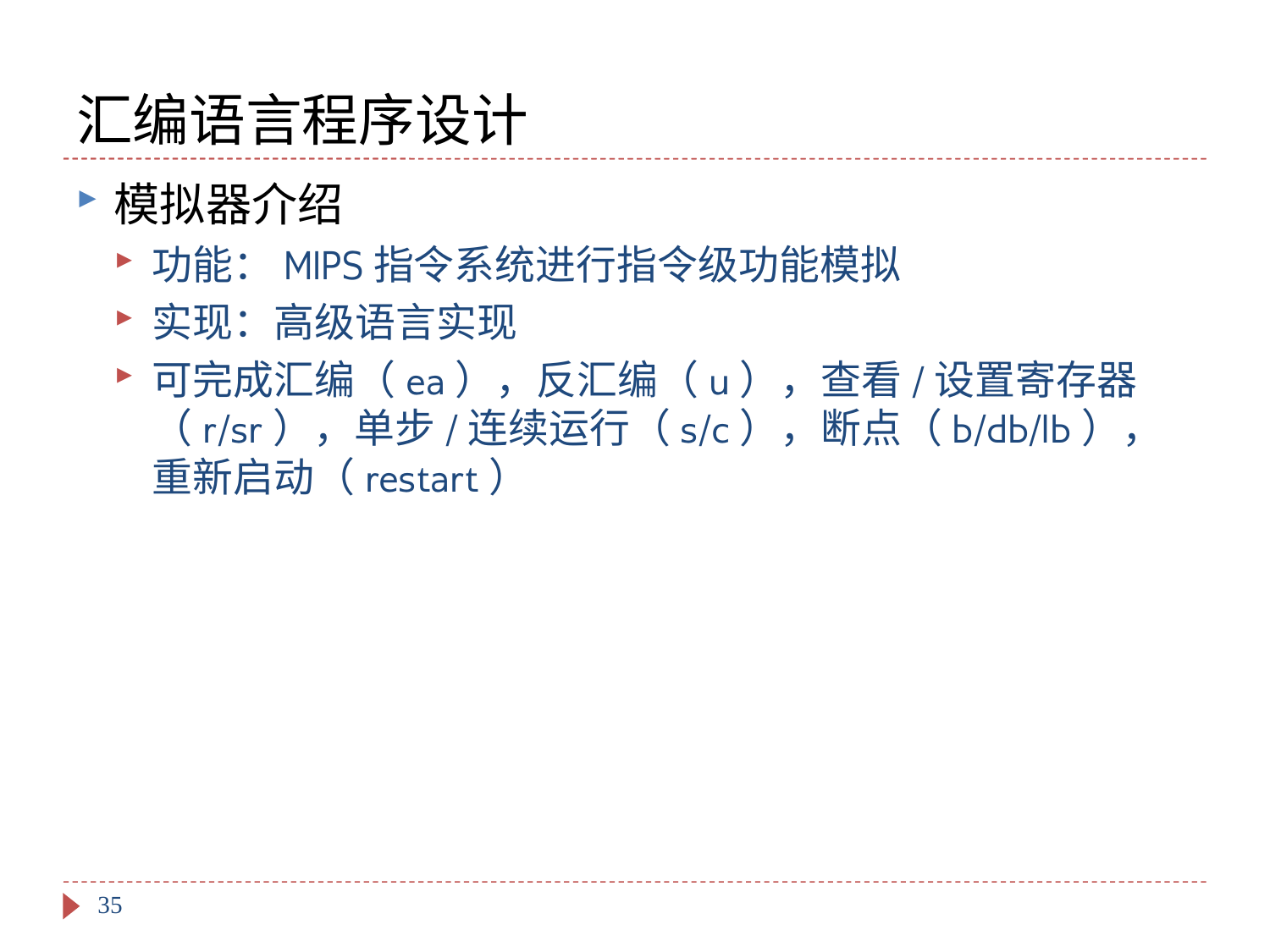

# 汇编语言程序设计
模拟器介绍
功能：MIPS指令系统进行指令级功能模拟
实现：高级语言实现
可完成汇编（ea），反汇编（u），查看/设置寄存器（r/sr），单步/连续运行（s/c），断点（b/db/lb），重新启动（restart）
35